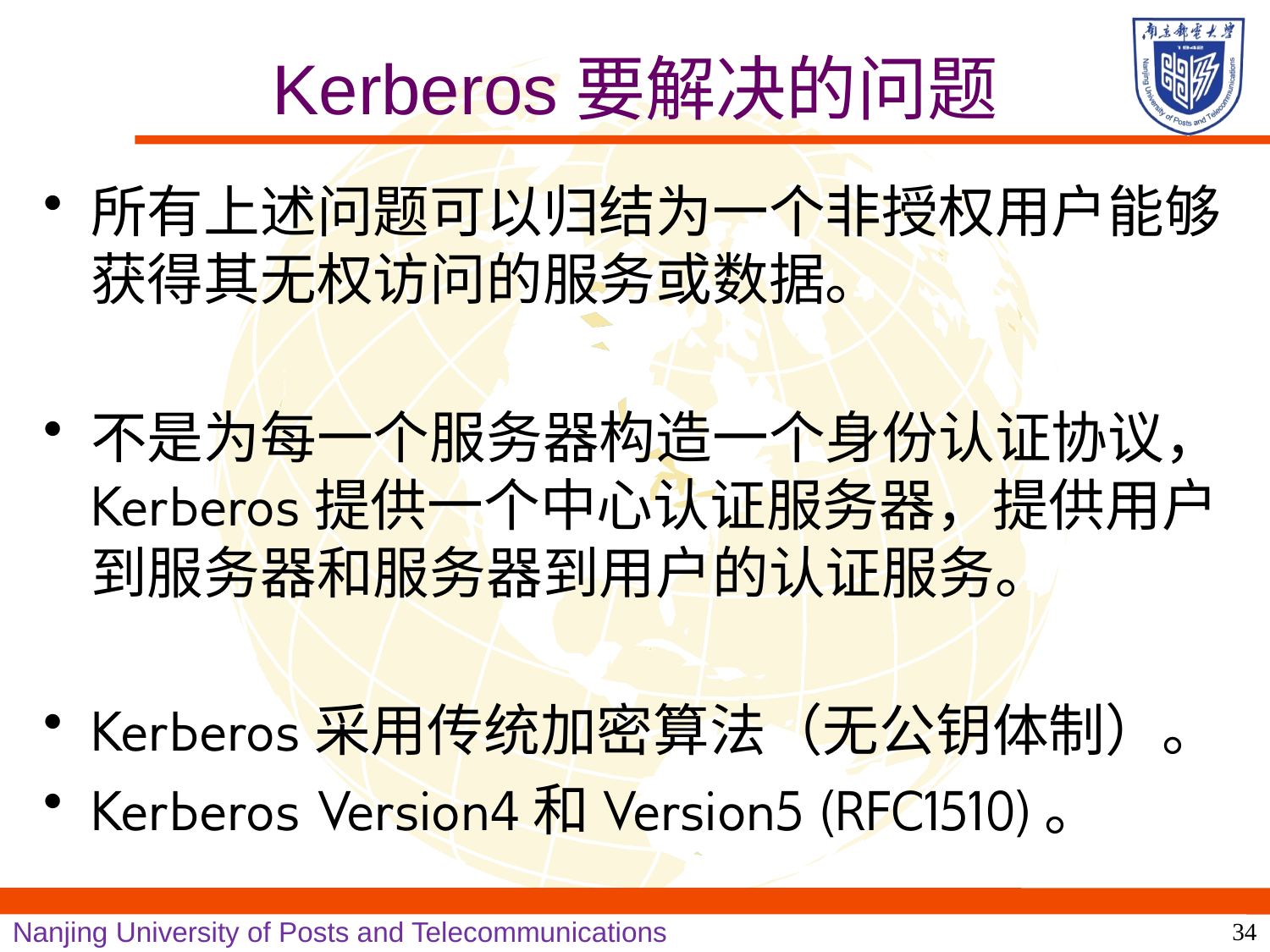

34
# Kerberos要解决的问题
所有上述问题可以归结为一个非授权用户能够获得其无权访问的服务或数据。

不是为每一个服务器构造一个身份认证协议，Kerberos提供一个中心认证服务器，提供用户到服务器和服务器到用户的认证服务。

Kerberos采用传统加密算法（无公钥体制）。
Kerberos Version4和Version5 (RFC1510)。